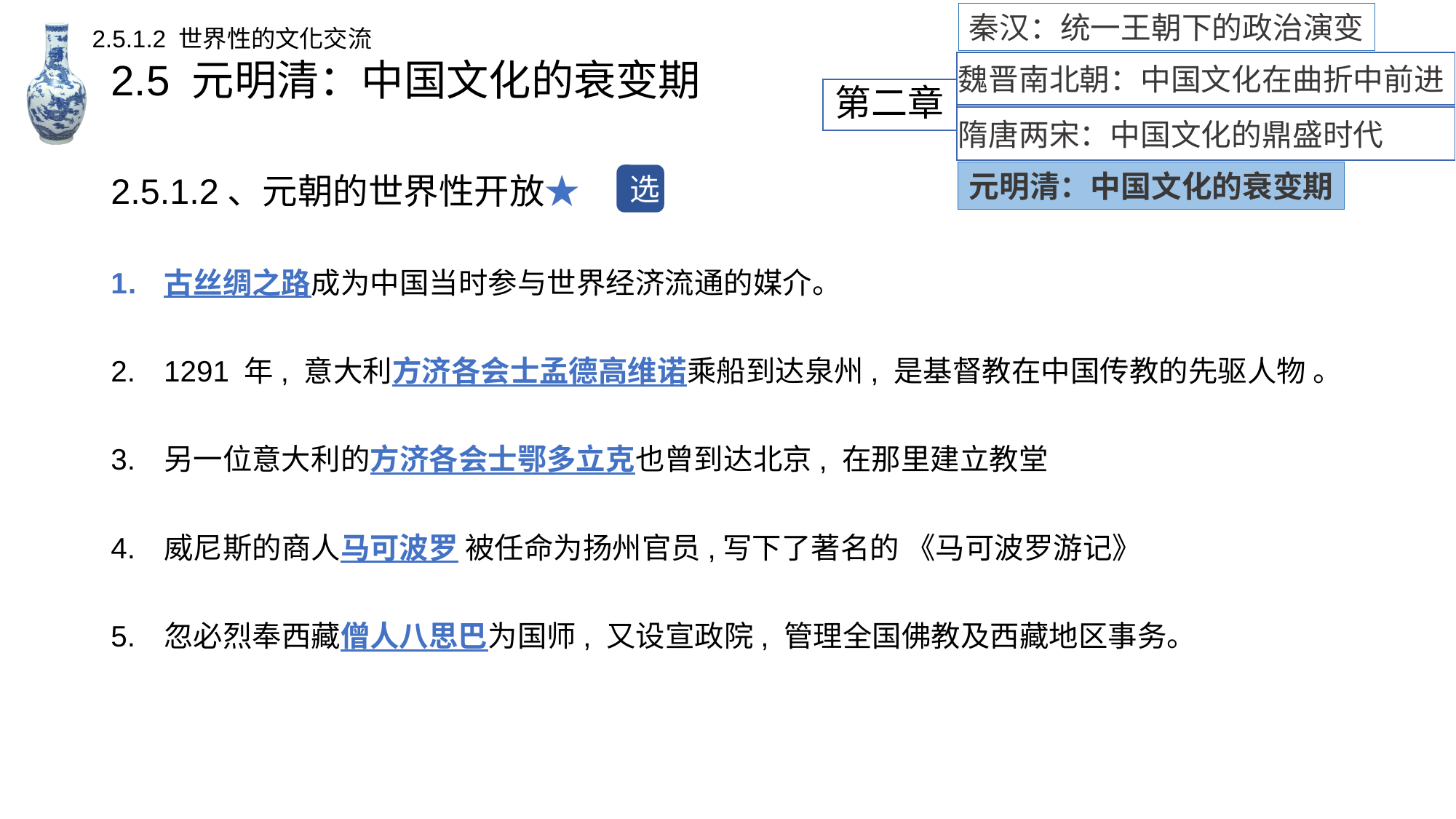

秦汉：统一王朝下的政治演变
2.5.1.2 世界性的文化交流
# 2.5 元明清：中国文化的衰变期
魏晋南北朝：中国文化在曲折中前进
第二章
隋唐两宋：中国文化的鼎盛时代
2.5.1.2、元朝的世界性开放★
古丝绸之路成为中国当时参与世界经济流通的媒介。
1291 年, 意大利方济各会士孟德高维诺乘船到达泉州, 是基督教在中国传教的先驱人物 。
另一位意大利的方济各会士鄂多立克也曾到达北京, 在那里建立教堂
威尼斯的商人马可波罗 被任命为扬州官员,写下了著名的 《马可波罗游记》
忽必烈奉西藏僧人八思巴为国师, 又设宣政院, 管理全国佛教及西藏地区事务。
元明清：中国文化的衰变期
选
71